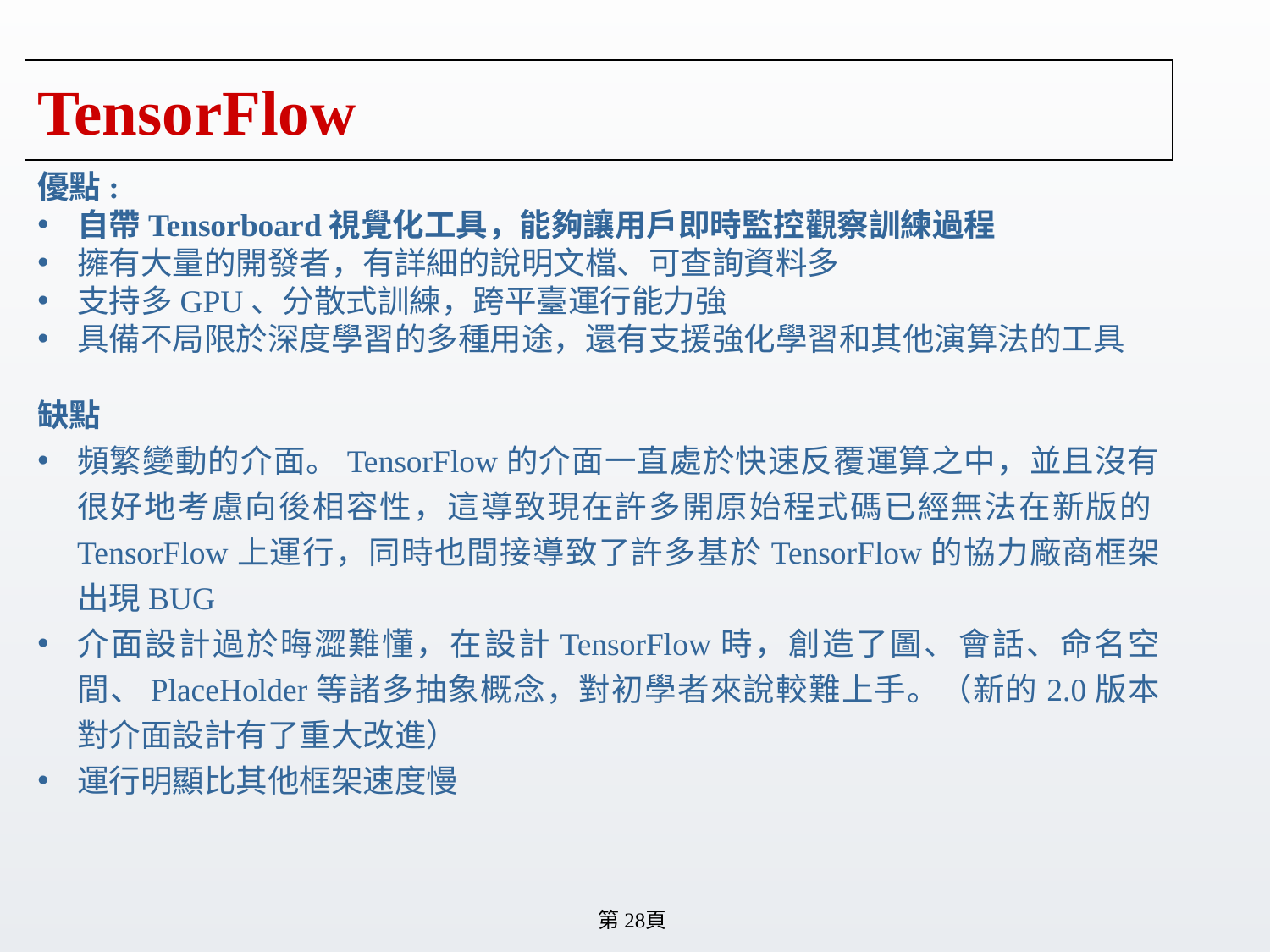

# TensorFlow
優點:
自帶Tensorboard視覺化工具，能夠讓用戶即時監控觀察訓練過程
擁有大量的開發者，有詳細的說明文檔、可查詢資料多
支持多GPU、分散式訓練，跨平臺運行能力強
具備不局限於深度學習的多種用途，還有支援強化學習和其他演算法的工具

缺點
頻繁變動的介面。TensorFlow的介面一直處於快速反覆運算之中，並且沒有很好地考慮向後相容性，這導致現在許多開原始程式碼已經無法在新版的TensorFlow上運行，同時也間接導致了許多基於TensorFlow的協力廠商框架出現BUG
介面設計過於晦澀難懂，在設計TensorFlow時，創造了圖、會話、命名空間、PlaceHolder等諸多抽象概念，對初學者來說較難上手。（新的2.0版本對介面設計有了重大改進）
運行明顯比其他框架速度慢